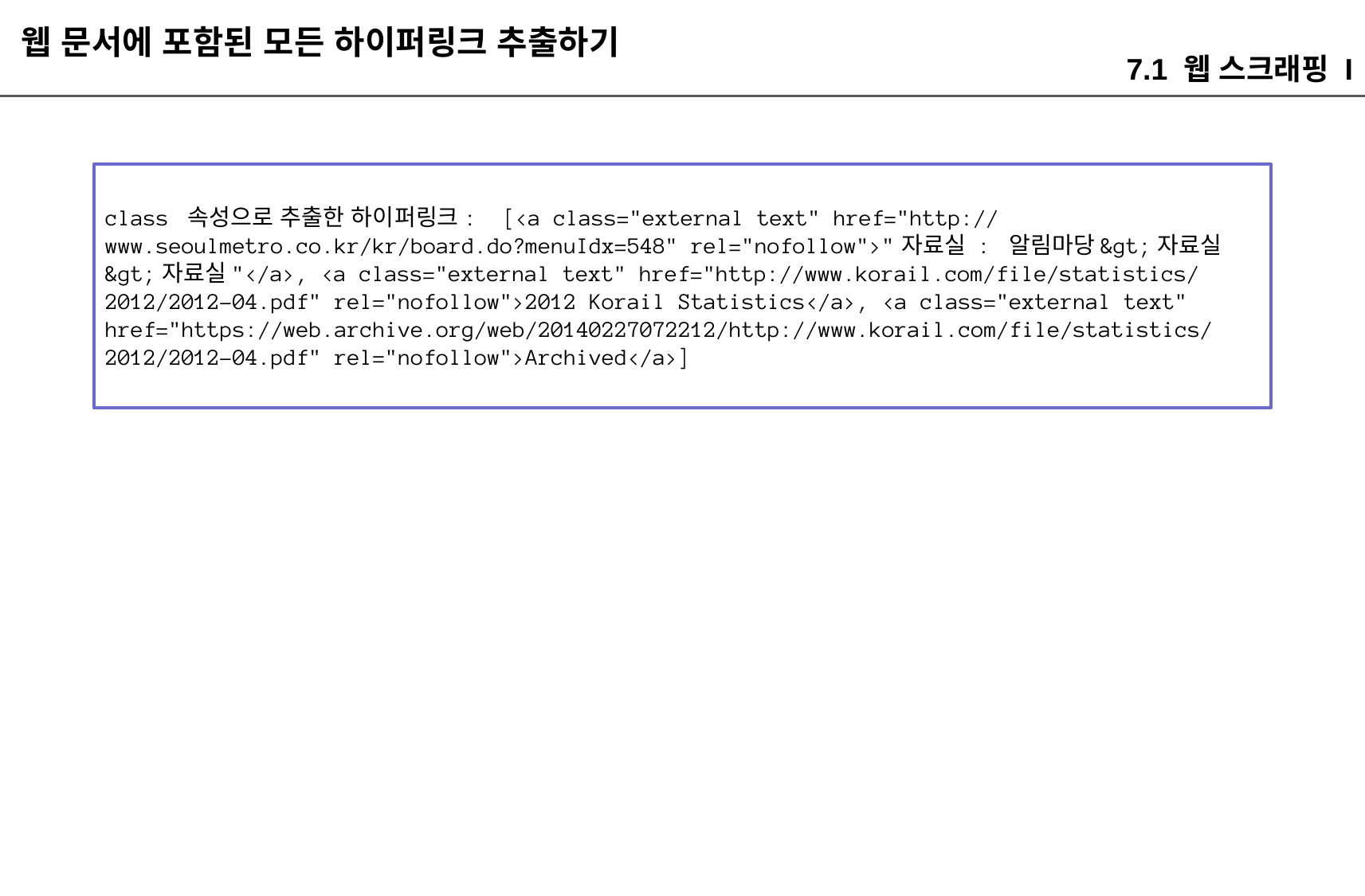

웹 문서에 포함된 모든 하이퍼링크 추출하기
7.1 웹 스크래핑 I
class 속성으로 추출한 하이퍼링크:  [<a class="external text" href="http://www.seoulmetro.co.kr/kr/board.do?menuIdx=548" rel="nofollow">"자료실 : 알림마당&gt;자료실&gt;자료실"</a>, <a class="external text" href="http://www.korail.com/file/statistics/2012/2012-04.pdf" rel="nofollow">2012 Korail Statistics</a>, <a class="external text" href="https://web.archive.org/web/20140227072212/http://www.korail.com/file/statistics/2012/2012-04.pdf" rel="nofollow">Archived</a>]